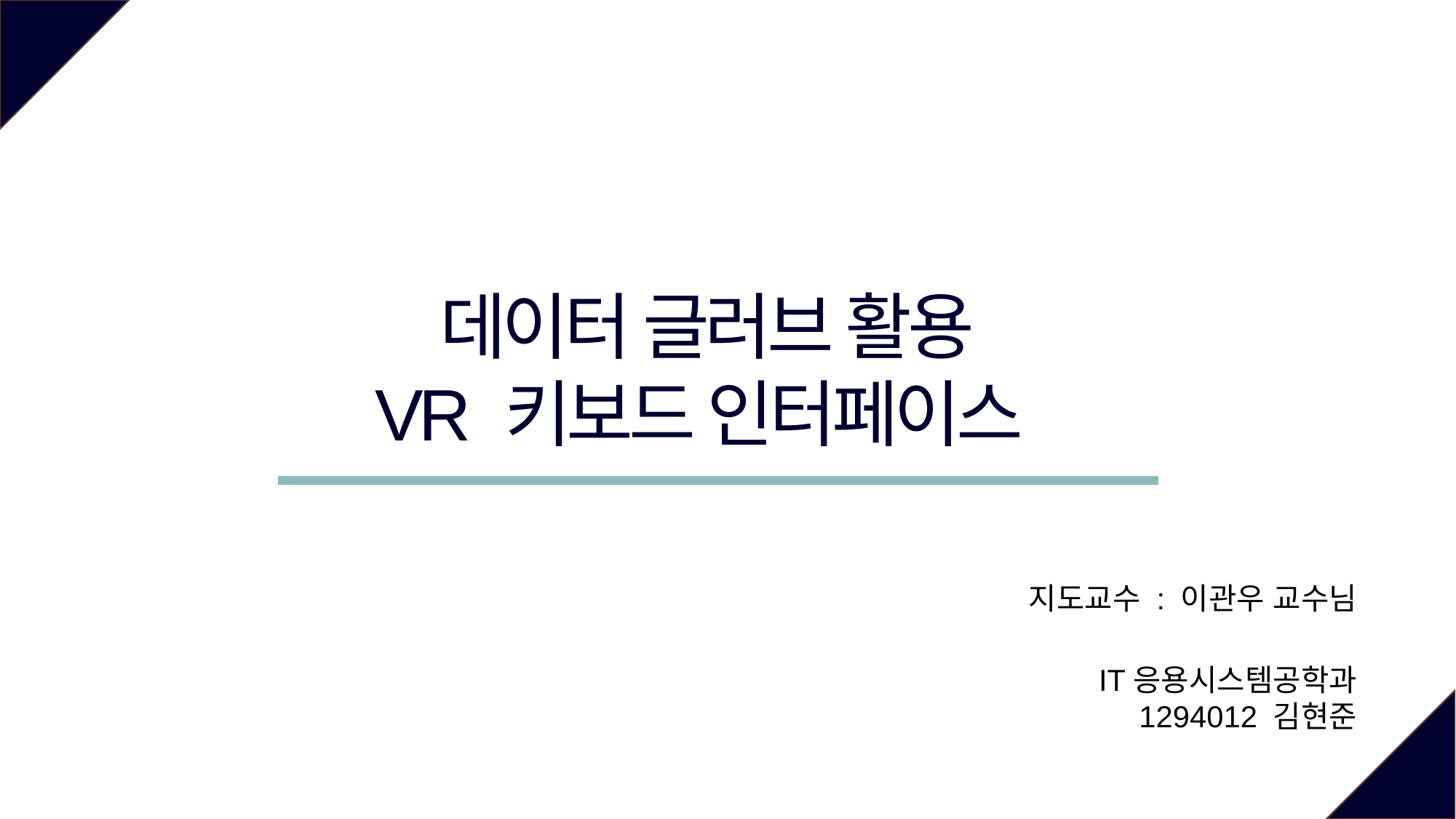

데이터 글러브 활용
VR 키보드 인터페이스

지도교수 : 이관우 교수님
IT응용시스템공학과
1294012 김현준